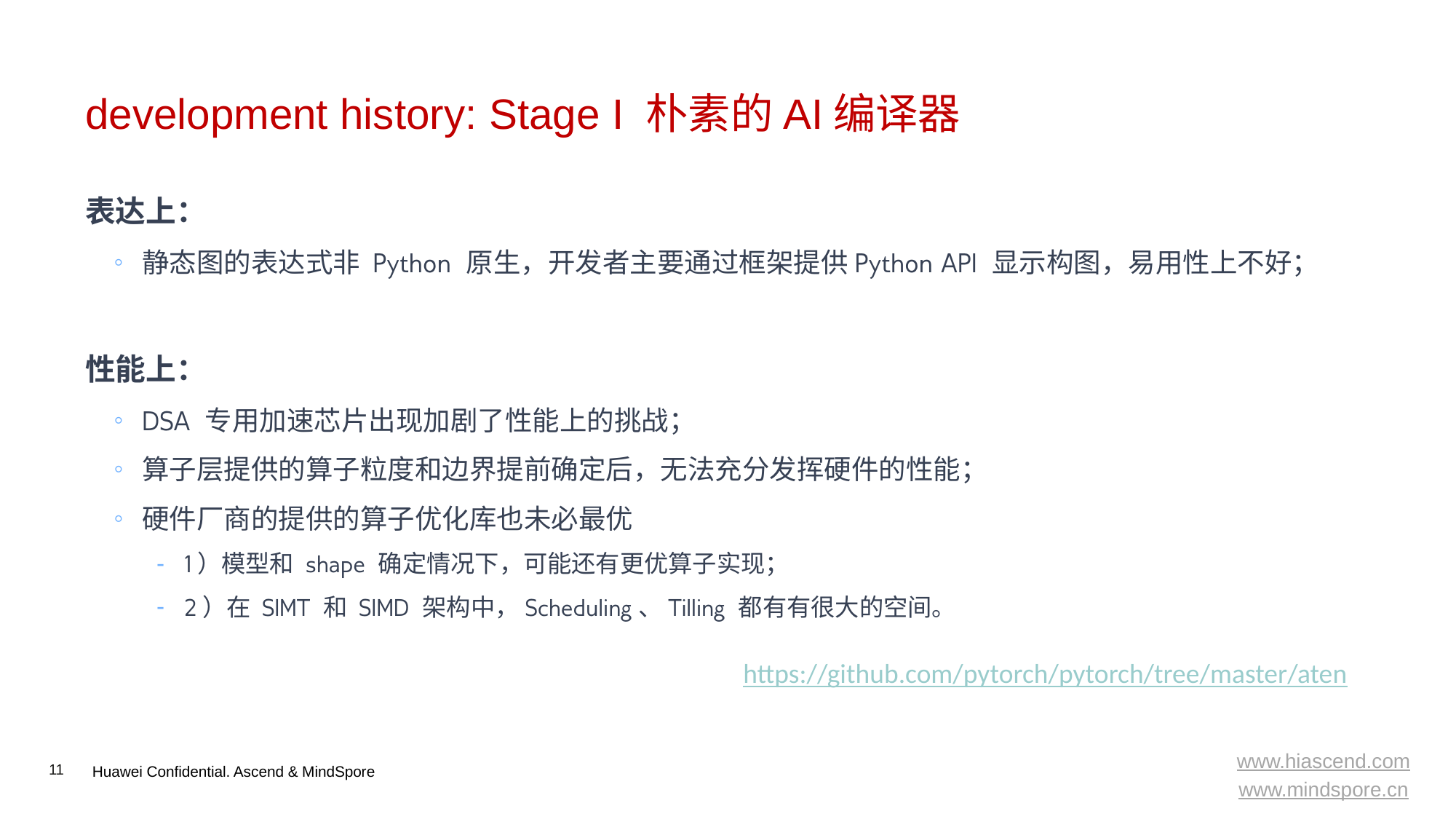

# development history: Stage I 朴素的AI编译器
表达上：
静态图的表达式非 Python 原生，开发者主要通过框架提供Python API 显示构图，易用性上不好；

性能上：
DSA 专用加速芯片出现加剧了性能上的挑战；
算子层提供的算子粒度和边界提前确定后，无法充分发挥硬件的性能；
硬件厂商的提供的算子优化库也未必最优
1）模型和 shape 确定情况下，可能还有更优算子实现；
2）在 SIMT 和 SIMD 架构中，Scheduling、Tilling 都有有很大的空间。
https://github.com/pytorch/pytorch/tree/master/aten